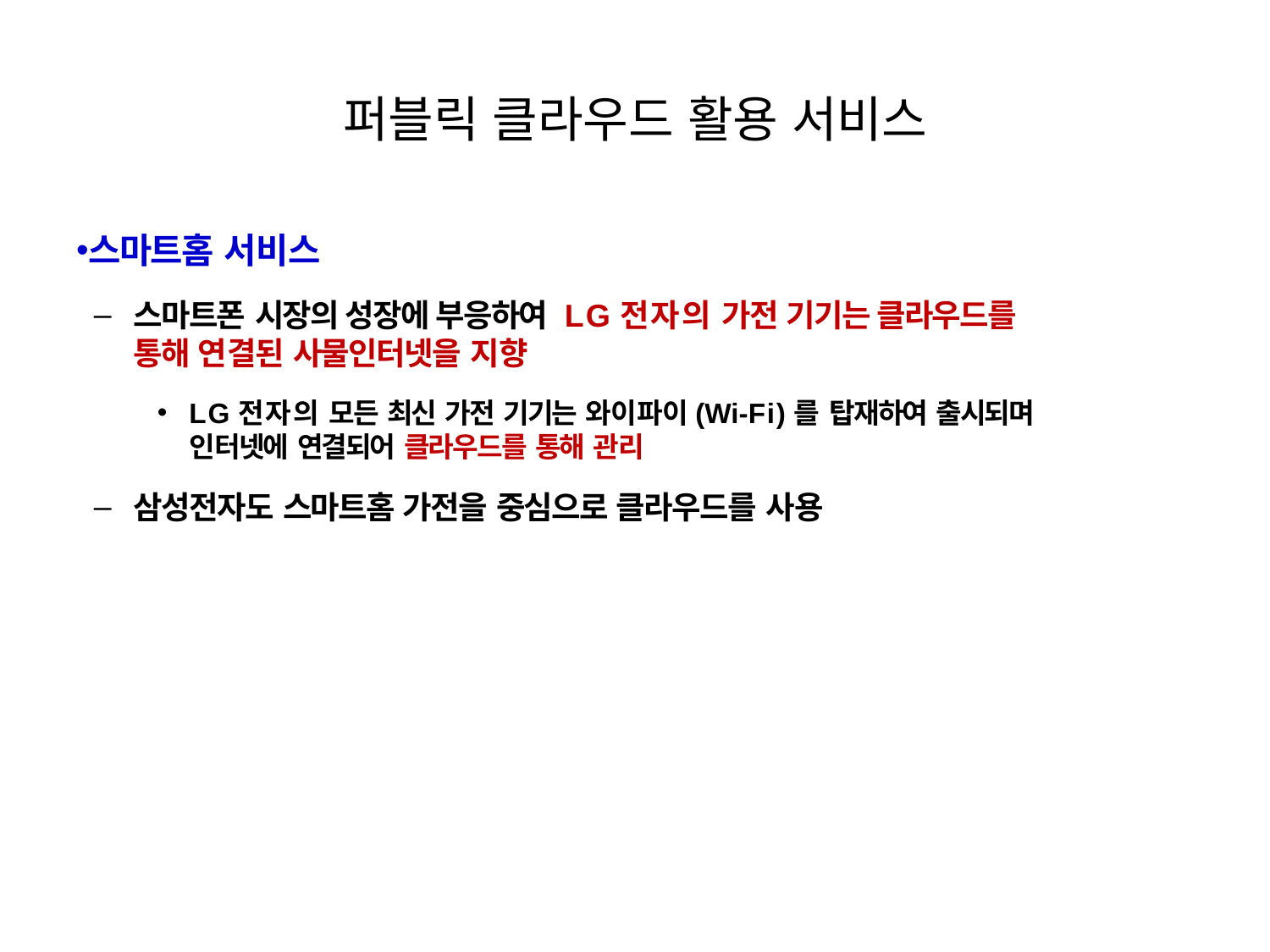

# 퍼블릭 클라우드 활용 서비스
스마트홈 서비스
스마트폰 시장의 성장에 부응하여 LG전자의 가전 기기는 클라우드를
통해 연결된 사물인터넷을 지향
LG전자의 모든 최신 가전 기기는 와이파이(Wi-Fi)를 탑재하여 출시되며
인터넷에 연결되어 클라우드를 통해 관리
삼성전자도 스마트홈 가전을 중심으로 클라우드를 사용